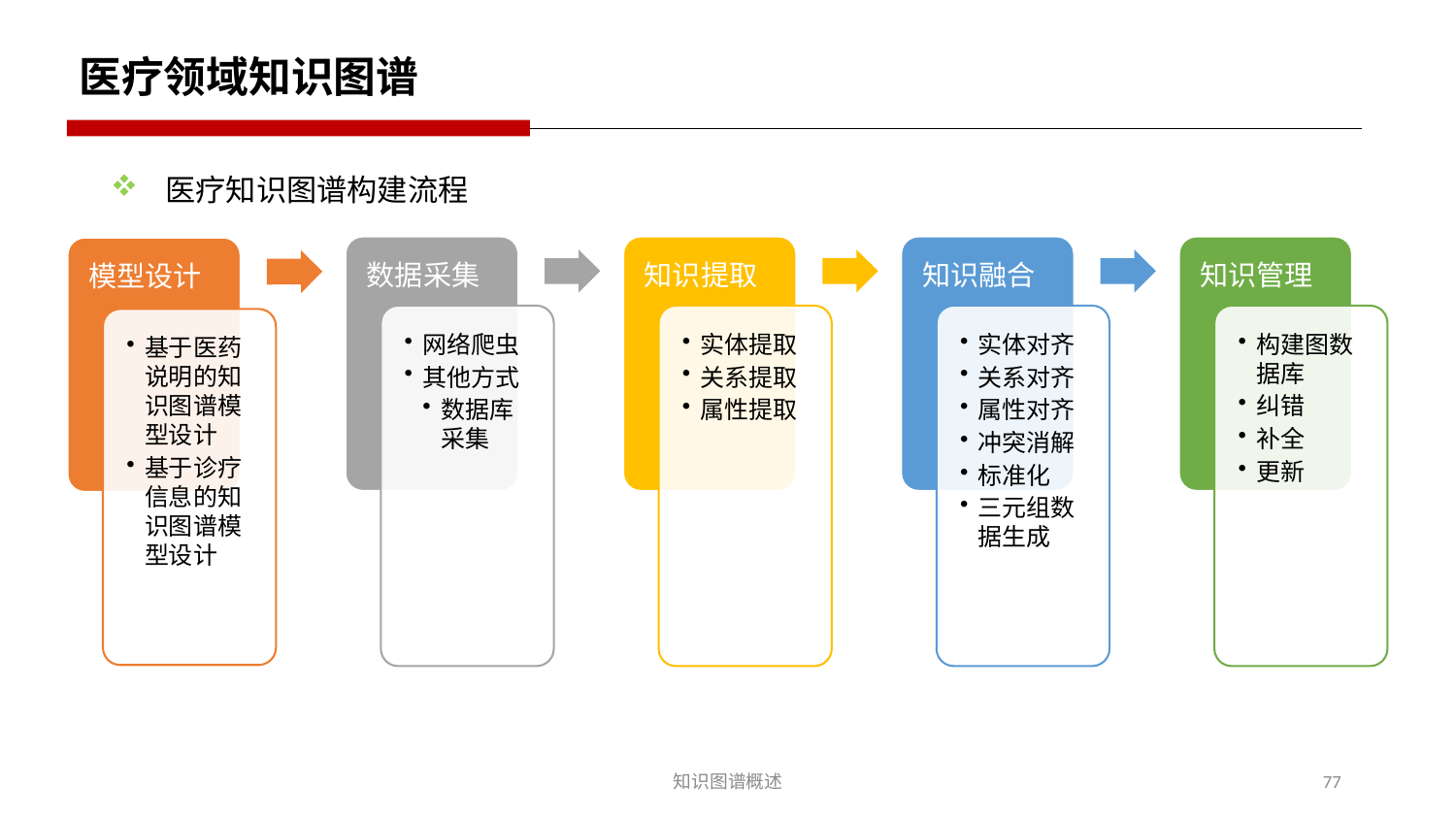

医疗领域知识图谱

医疗知识图谱构建流程
模型设计
基于医药说明的知识图谱模型设计
基于诊疗信息的知识图谱模型设计

数据采集
网络爬虫
其他方式
数据库采集

知识提取
实体提取
关系提取
属性提取

知识融合
实体对齐
关系对齐
属性对齐
冲突消解
标准化
三元组数据生成

知识管理
构建图数据库
纠错
补全
更新
知识图谱概述
77